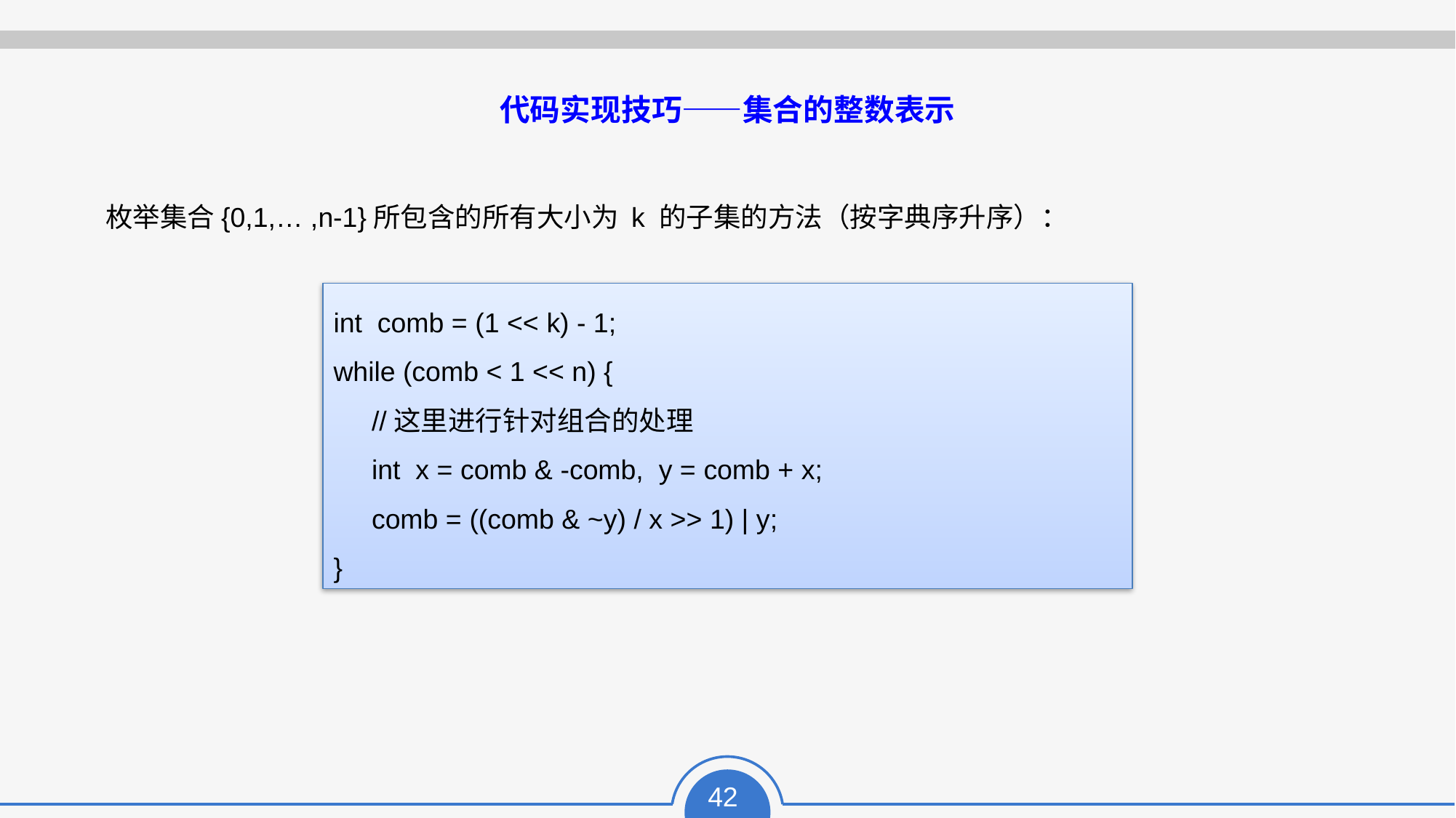

代码实现技巧——集合的整数表示
枚举集合{0,1,… ,n-1}所包含的所有大小为 k 的子集的方法（按字典序升序）：
int  comb = (1 << k) - 1;
while (comb < 1 << n) {
     //这里进行针对组合的处理
     int  x = comb & -comb,  y = comb + x;
     comb = ((comb & ~y) / x >> 1) | y;
}